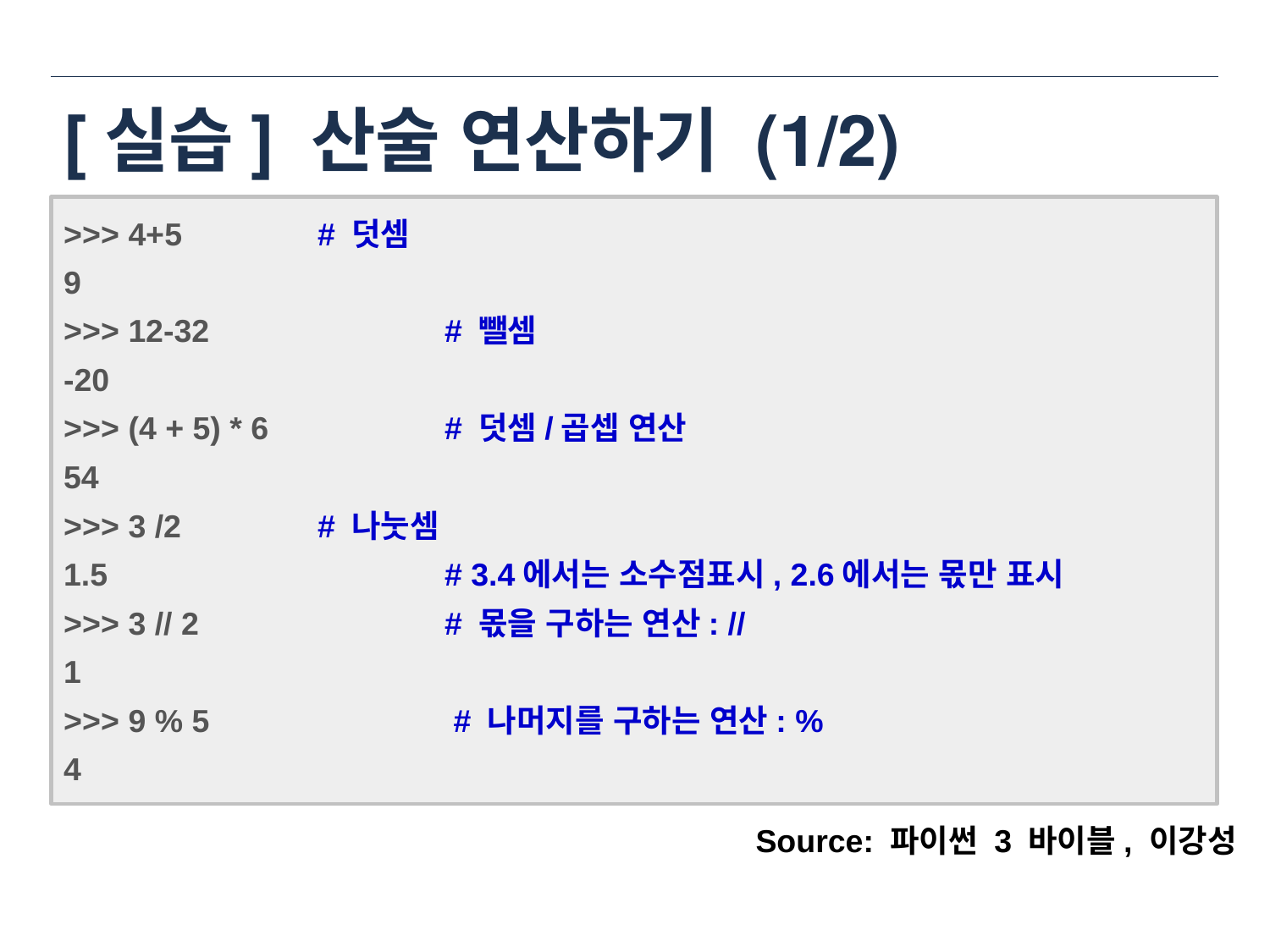

# [실습] 산술 연산하기 (1/2)
>>> 4+5		# 덧셈
9
>>> 12-32 		# 뺄셈
-20
>>> (4 + 5) * 6		# 덧셈/곱셉 연산
54
>>> 3 /2		# 나눗셈
1.5			# 3.4에서는 소수점표시, 2.6에서는 몫만 표시
>>> 3 // 2 		# 몫을 구하는 연산: //
1
>>> 9 % 5 		 # 나머지를 구하는 연산: %
4
Source: 파이썬 3 바이블, 이강성